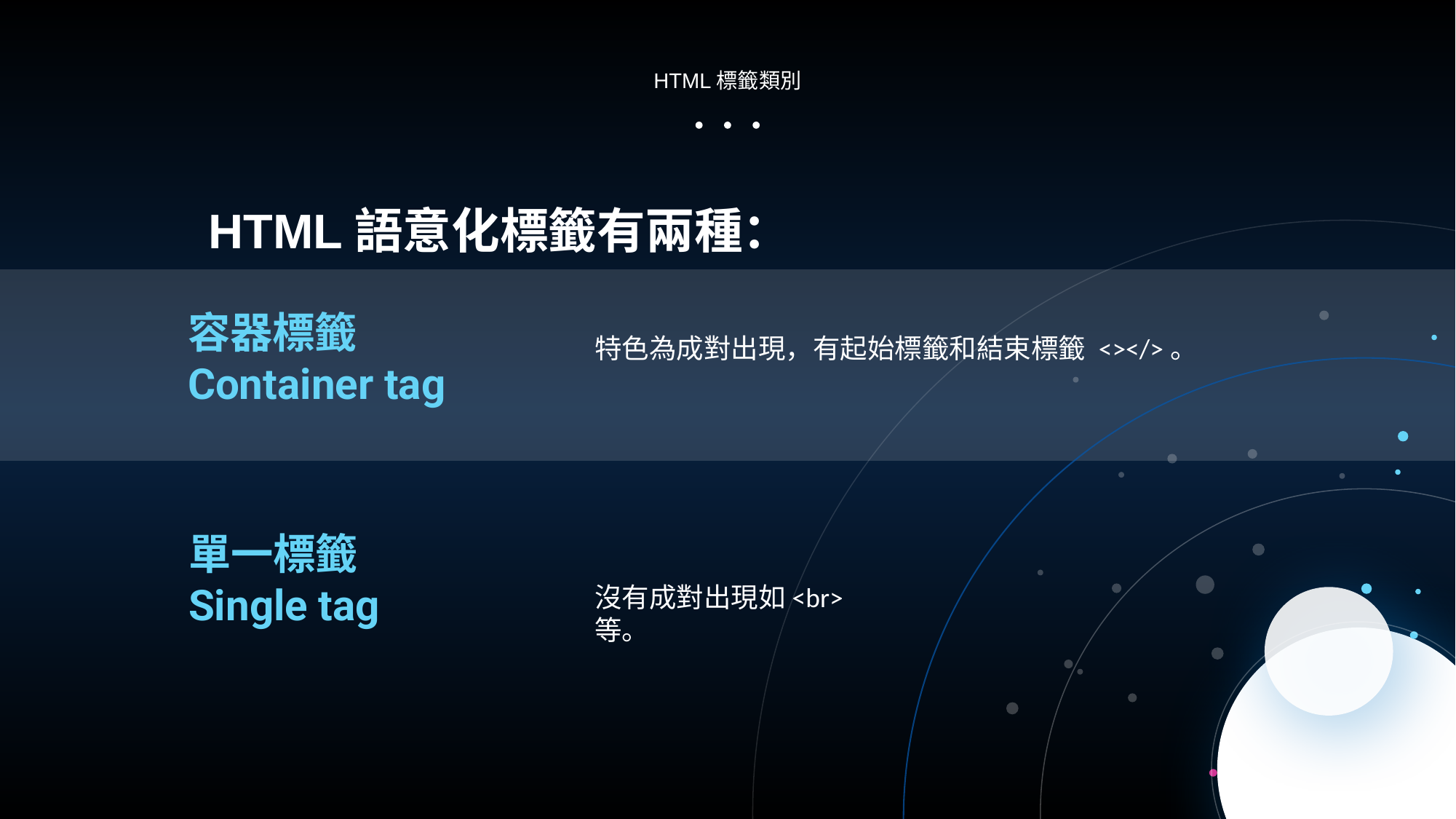

HTML標籤類別

HTML語意化標籤有兩種：

容器標籤
Container tag

特色為成對出現，有起始標籤和結束標籤 <></>。

單一標籤
Single tag

沒有成對出現如<br>等。